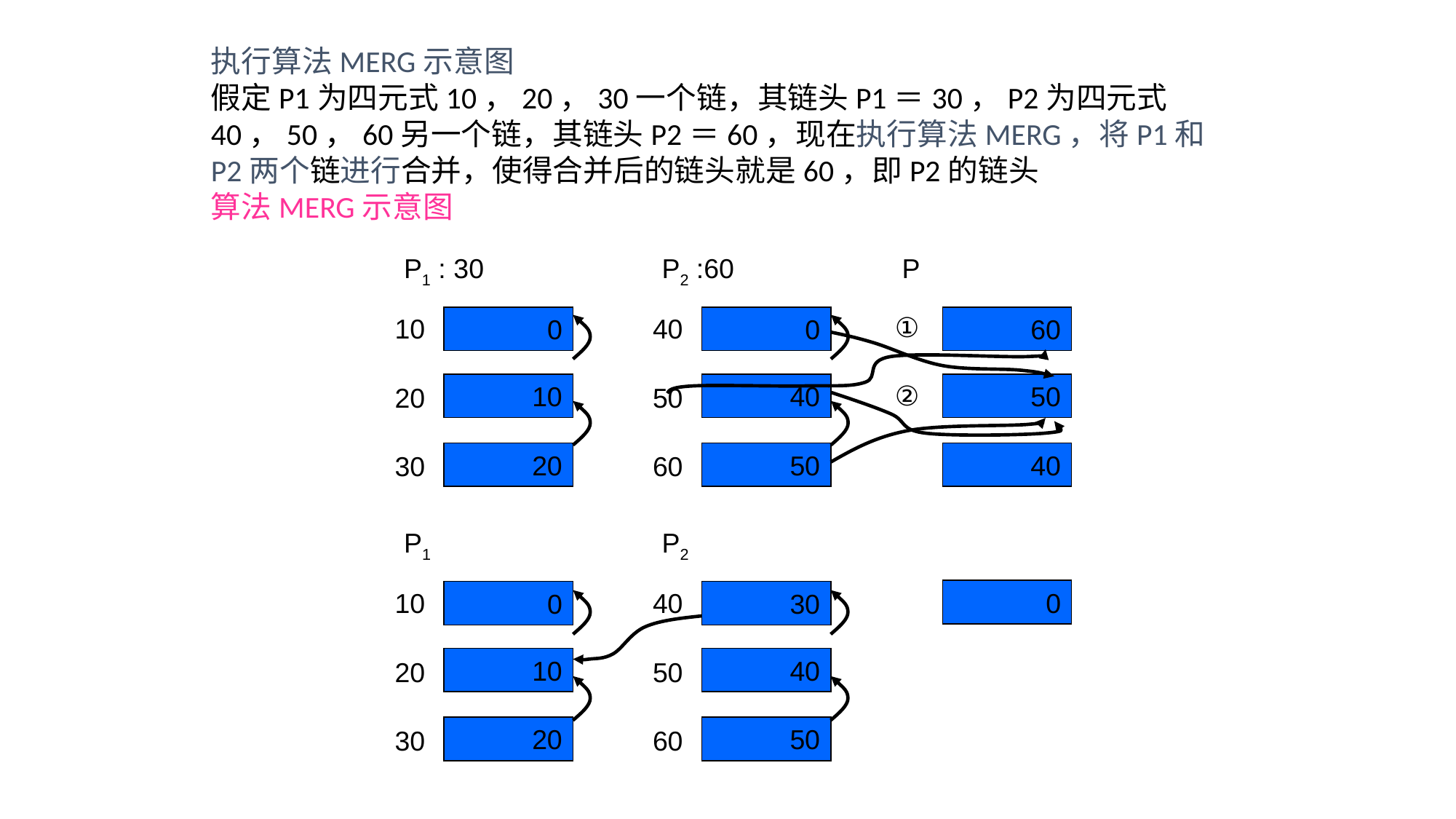

执行算法MERG示意图
假定P1为四元式10，20，30一个链，其链头P1＝30，P2为四元式40，50，60另一个链，其链头P2＝60，现在执行算法MERG，将P1和P2两个链进行合并，使得合并后的链头就是60，即P2的链头
算法MERG示意图
P1 : 30
P2 :60
P
①
0
0
60
10
40

10
40
50
②
20
50

20
50
40
30
60
P1
P2
0
10
40
0
30

10
40
20
50

20
50
30
60